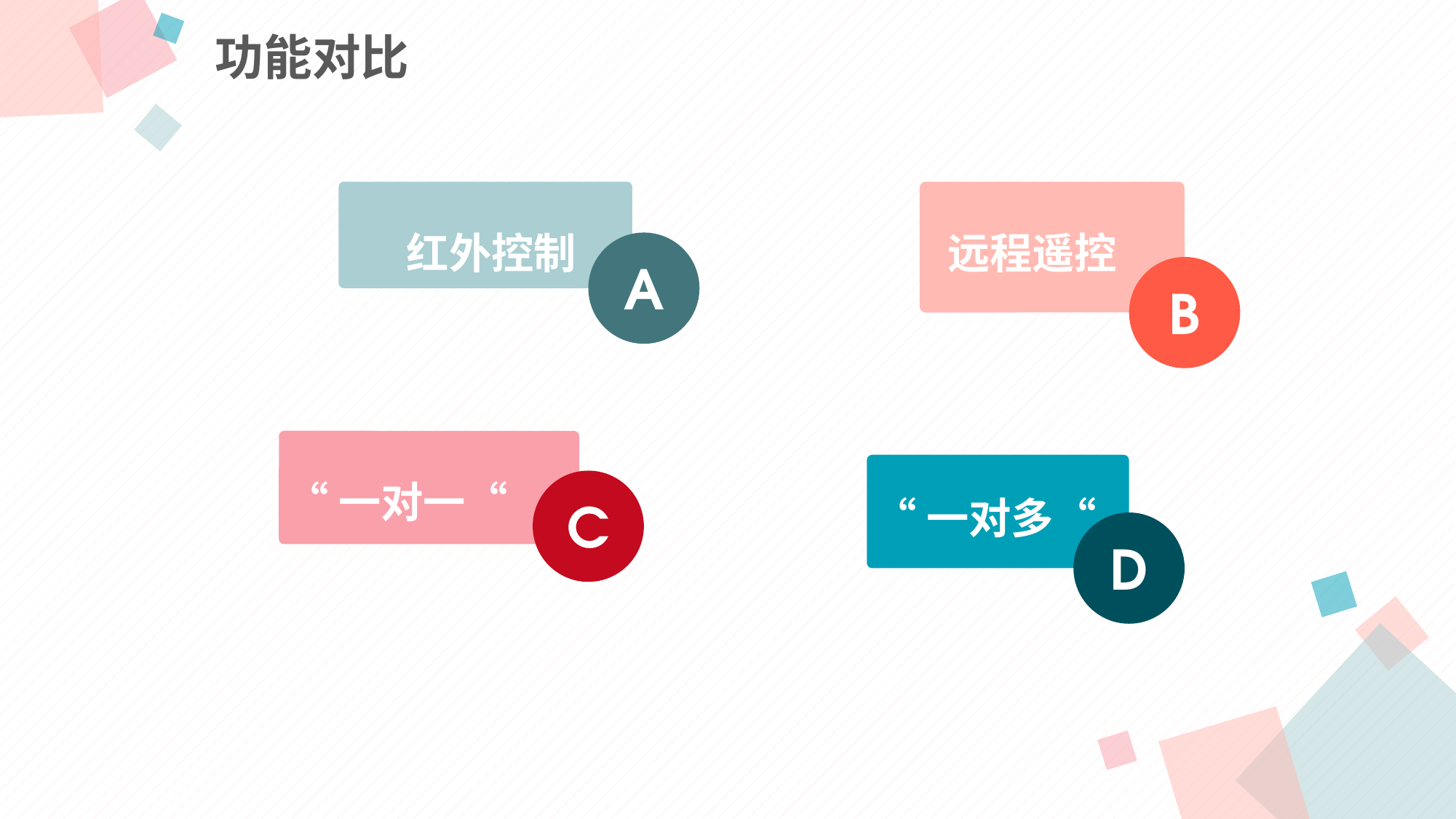

功能对比

红外控制
远程遥控
A
B

“一对一“

C
“一对多“
D